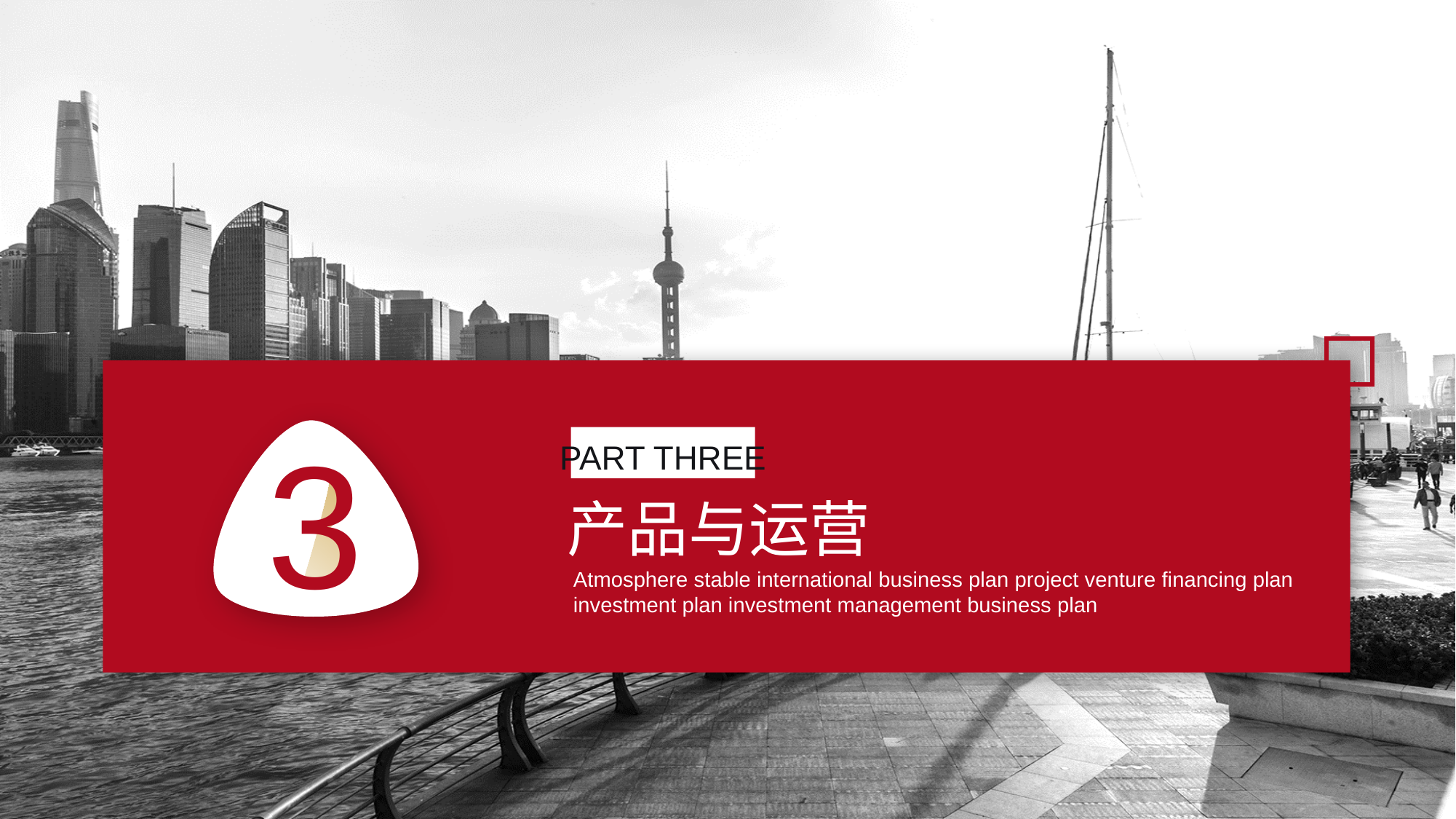

10

3

PART THREE

产品与运营
Atmosphere stable international business plan project venture financing plan investment plan investment management business plan